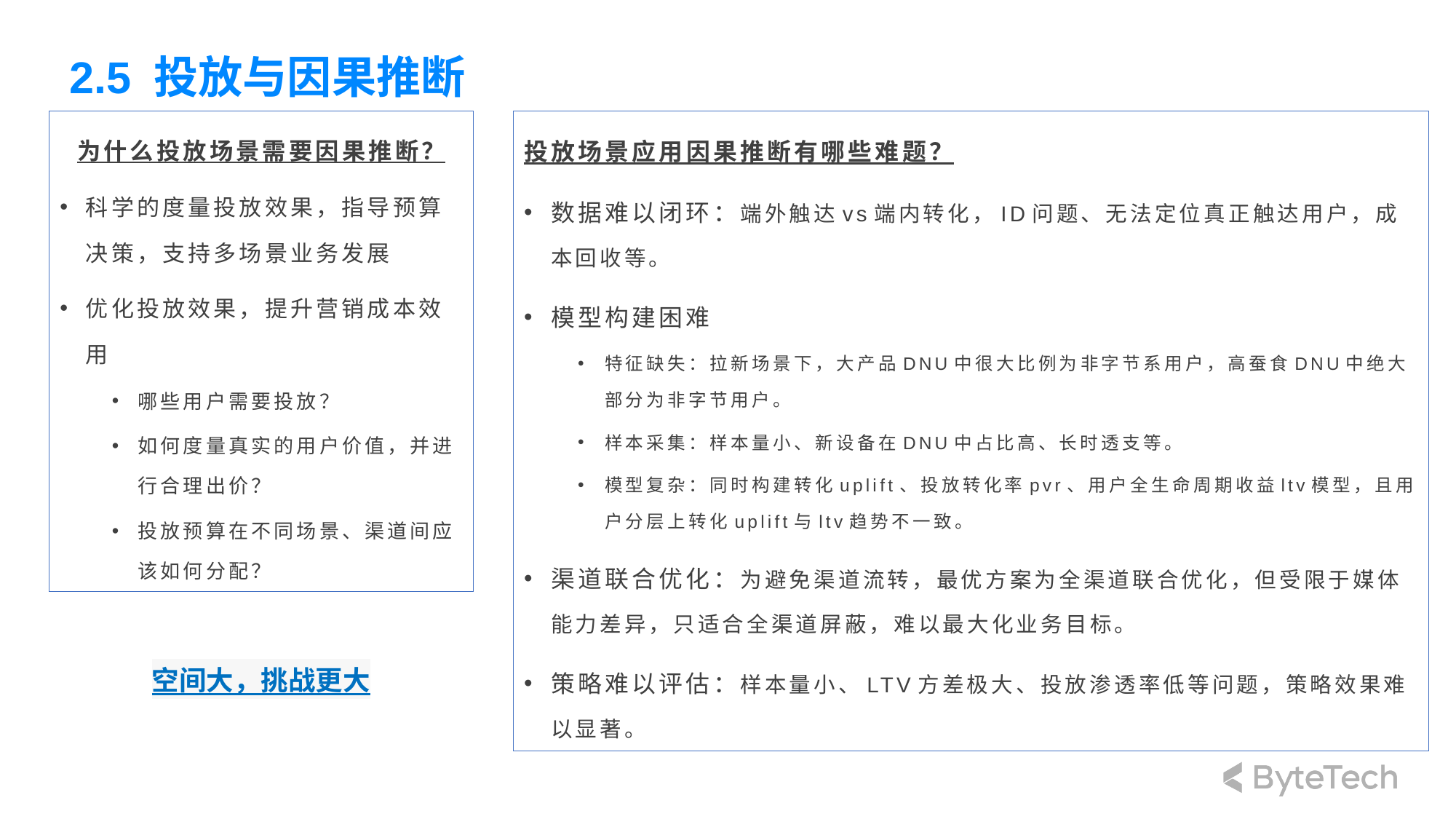

# 2.5 投放与因果推断
为什么投放场景需要因果推断？
科学的度量投放效果，指导预算决策，支持多场景业务发展
优化投放效果，提升营销成本效用
哪些用户需要投放？
如何度量真实的用户价值，并进行合理出价？
投放预算在不同场景、渠道间应该如何分配？
投放场景应用因果推断有哪些难题？
数据难以闭环：端外触达vs端内转化，ID问题、无法定位真正触达用户，成本回收等。
模型构建困难
特征缺失：拉新场景下，大产品DNU中很大比例为非字节系用户，高蚕食DNU中绝大部分为非字节用户。
样本采集：样本量小、新设备在DNU中占比高、长时透支等。
模型复杂：同时构建转化uplift、投放转化率pvr、用户全生命周期收益ltv模型，且用户分层上转化uplift与ltv趋势不一致。
渠道联合优化：为避免渠道流转，最优方案为全渠道联合优化，但受限于媒体能力差异，只适合全渠道屏蔽，难以最大化业务目标。
策略难以评估：样本量小、LTV方差极大、投放渗透率低等问题，策略效果难以显著。
空间大，挑战更大